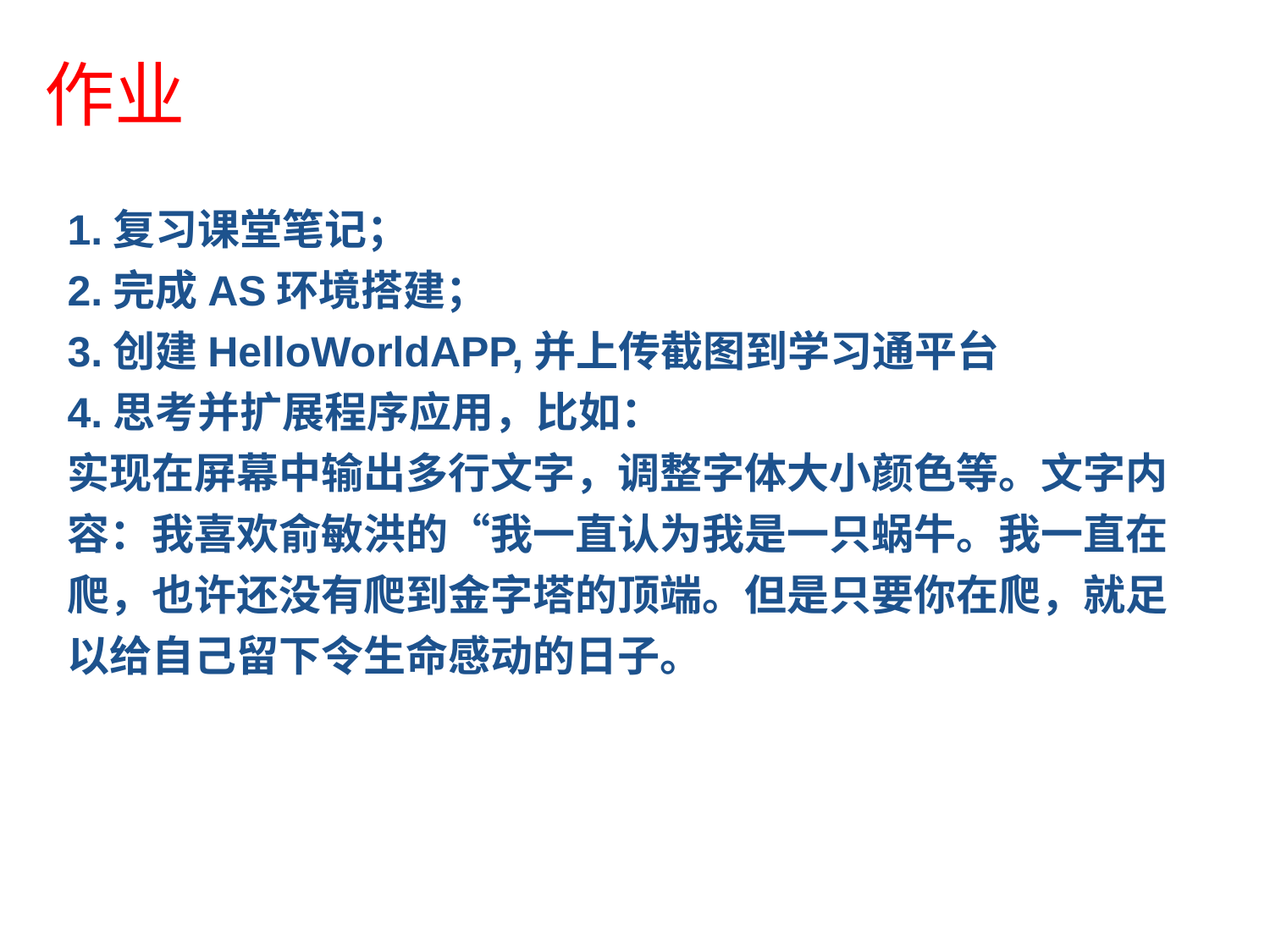

# 作业
1.复习课堂笔记；
2.完成AS环境搭建；
3.创建HelloWorldAPP,并上传截图到学习通平台
4.思考并扩展程序应用，比如：
实现在屏幕中输出多行文字，调整字体大小颜色等。文字内容：我喜欢俞敏洪的“我一直认为我是一只蜗牛。我一直在爬，也许还没有爬到金字塔的顶端。但是只要你在爬，就足以给自己留下令生命感动的日子。